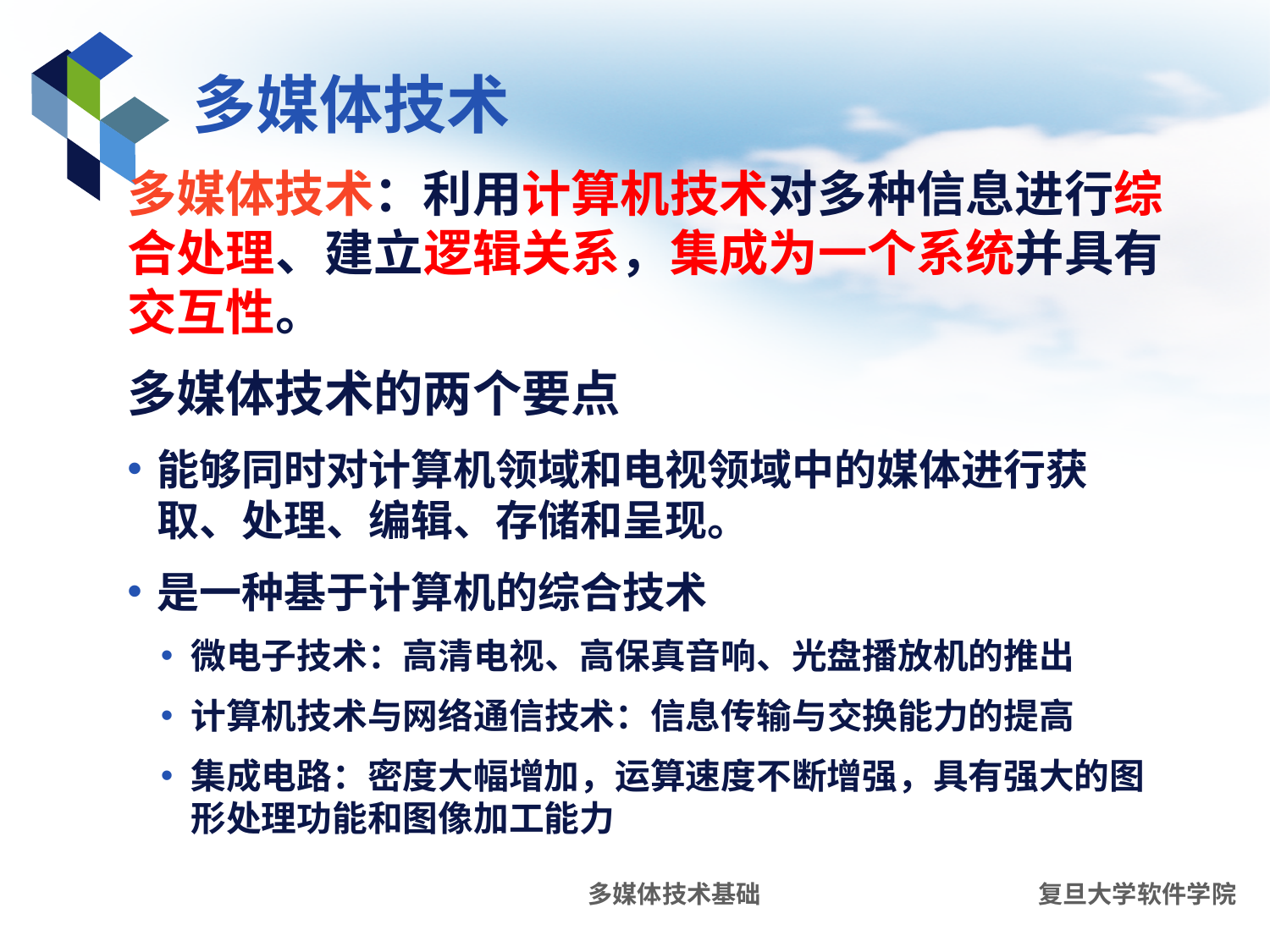

# 多媒体技术
多媒体技术：利用计算机技术对多种信息进行综合处理、建立逻辑关系，集成为一个系统并具有交互性。
多媒体技术的两个要点
能够同时对计算机领域和电视领域中的媒体进行获取、处理、编辑、存储和呈现。
是一种基于计算机的综合技术
微电子技术：高清电视、高保真音响、光盘播放机的推出
计算机技术与网络通信技术：信息传输与交换能力的提高
集成电路：密度大幅增加，运算速度不断增强，具有强大的图形处理功能和图像加工能力
多媒体技术基础